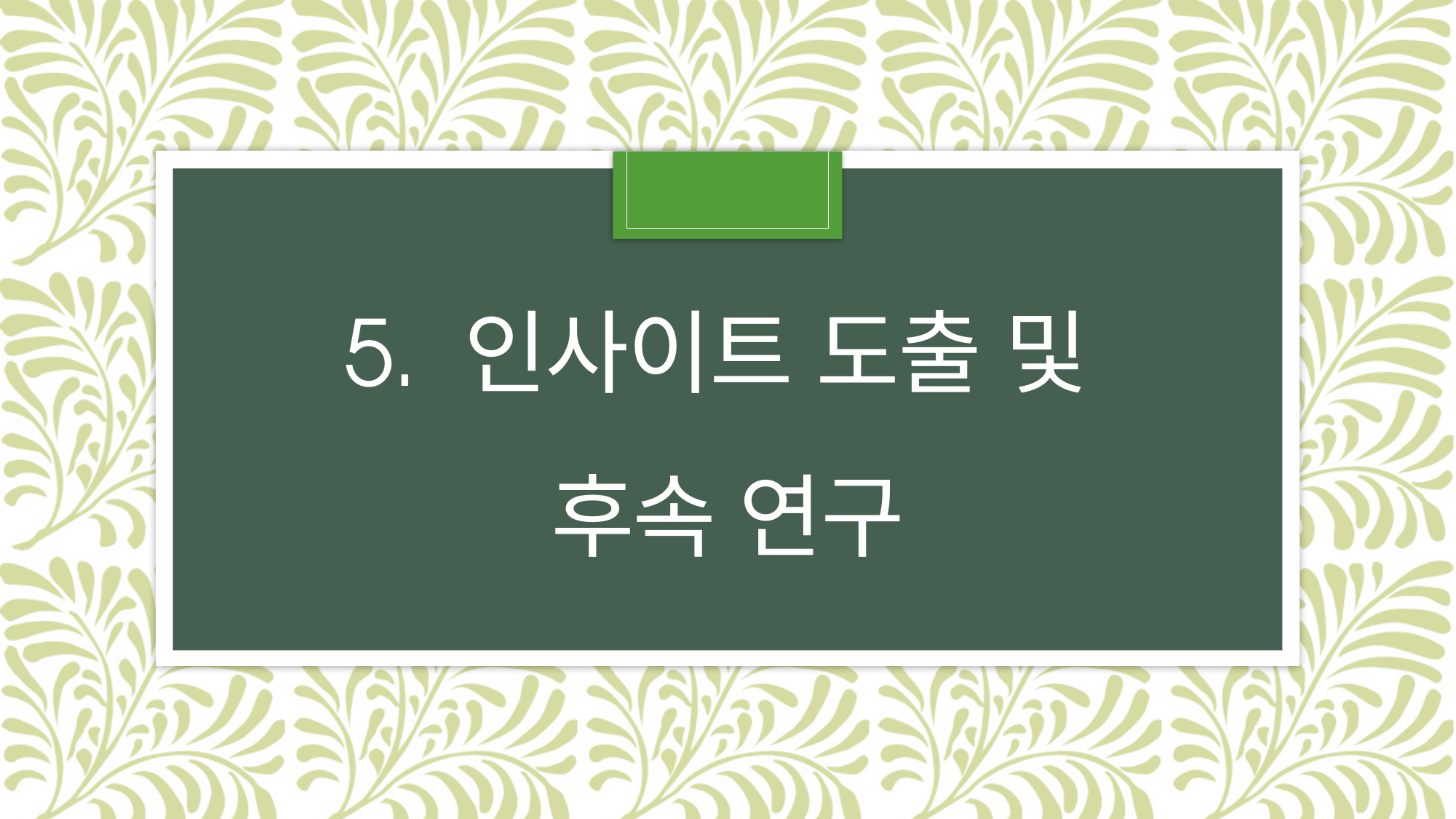

# 5. 인사이트 도출 및 후속 연구